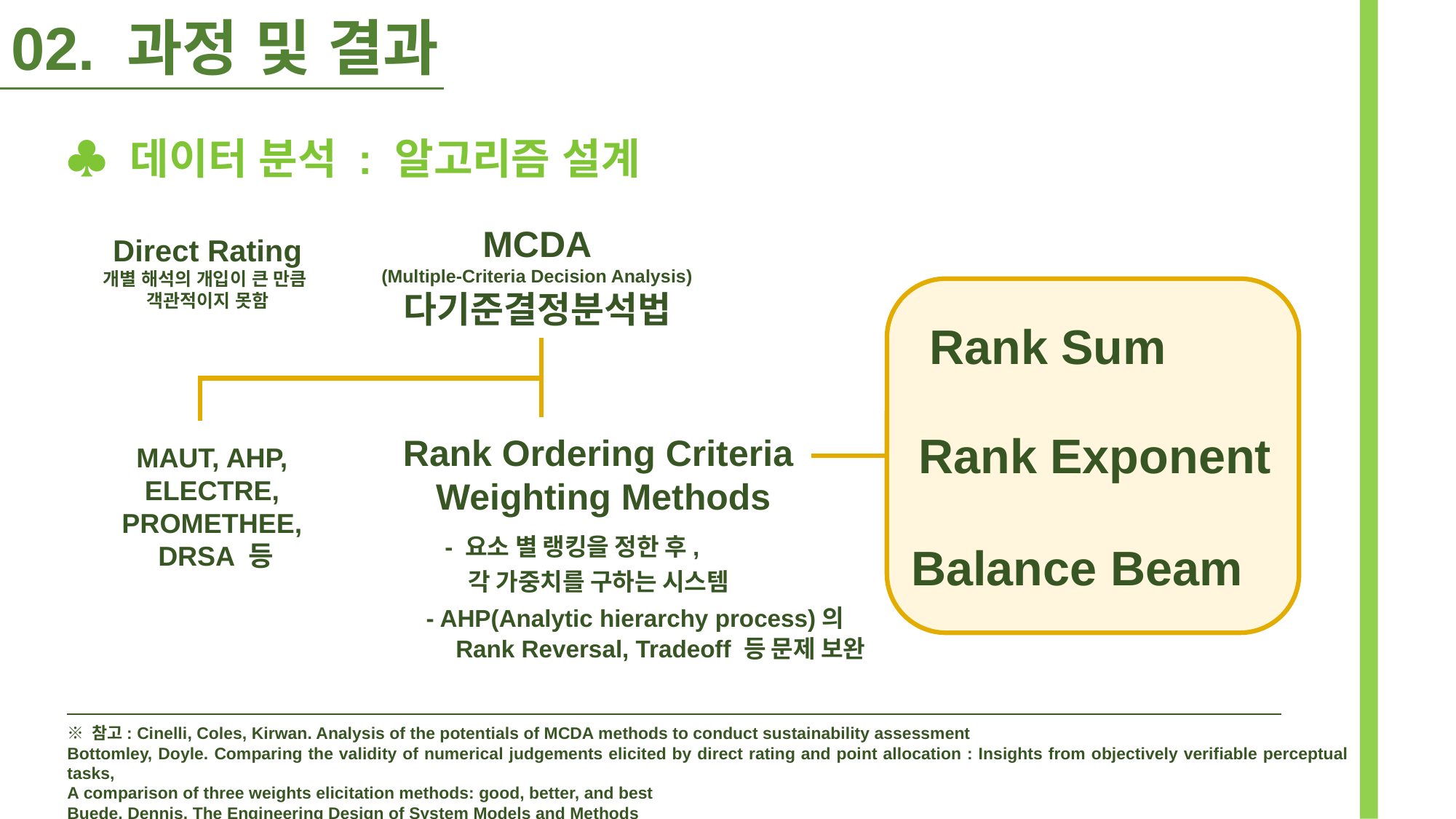

02. 과정 및 결과
♣ 데이터 분석 : 알고리즘 설계
Direct Rating
개별 해석의 개입이 큰 만큼
객관적이지 못함

MCDA
(Multiple-Criteria Decision Analysis)
다기준결정분석법

Rank Sum
Rank Exponent
Balance Beam
MAUT, AHP,
ELECTRE,
PROMETHEE,
DRSA 등

Rank Ordering Criteria
Weighting Methods

- 요소 별 랭킹을 정한 후,
   각 가중치를 구하는 시스템
          - AHP(Analytic hierarchy process)의
                 Rank Reversal, Tradeoff 등 문제 보완

※ 참고: Cinelli, Coles, Kirwan. Analysis of the potentials of MCDA methods to conduct sustainability assessment
Bottomley, Doyle. Comparing the validity of numerical judgements elicited by direct rating and point allocation : Insights from objectively verifiable perceptual tasks,
A comparison of three weights elicitation methods: good, better, and best
Buede, Dennis. The Engineering Design of System Models and Methods